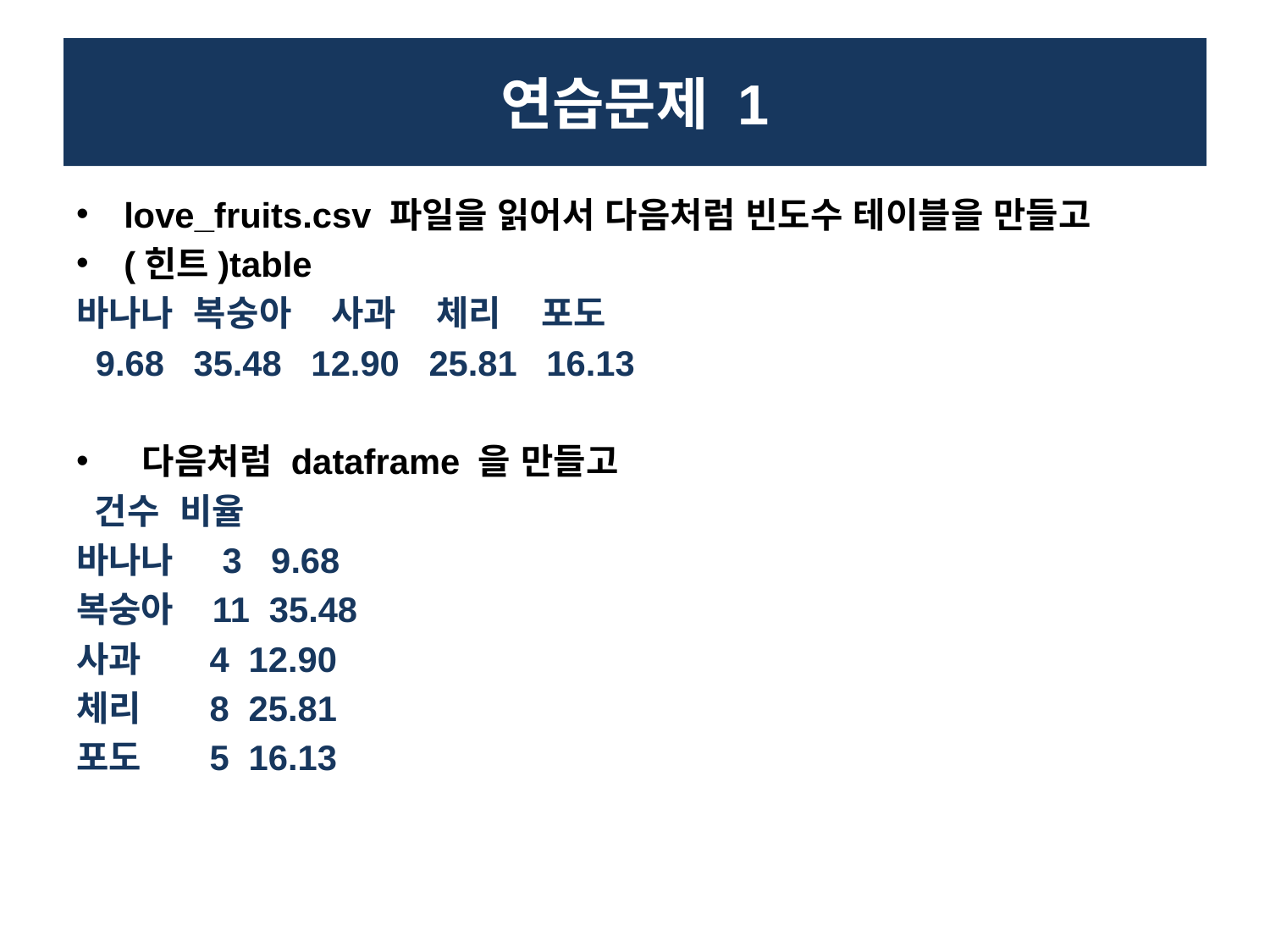

# 연습문제 1
love_fruits.csv 파일을 읽어서 다음처럼 빈도수 테이블을 만들고
(힌트)table
바나나  복숭아    사과    체리    포도
  9.68   35.48   12.90   25.81   16.13

 다음처럼 dataframe 을 만들고
 건수  비율
바나나    3   9.68
복숭아   11  35.48
사과      4  12.90
체리      8  25.81
포도      5  16.13